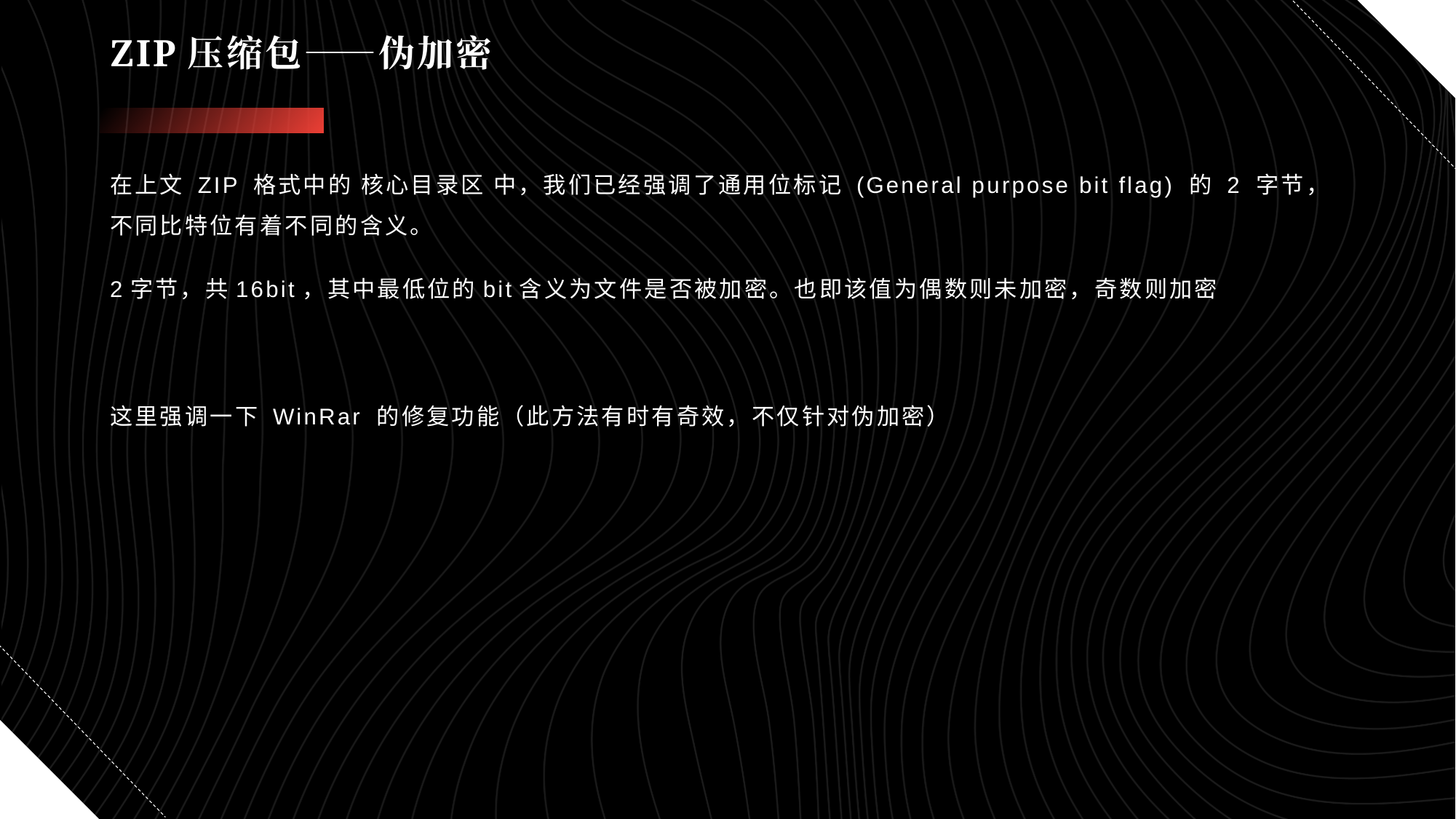

# ZIP压缩包——伪加密
在上文 ZIP 格式中的 核心目录区 中，我们已经强调了通用位标记 (General purpose bit flag) 的 2 字节，不同比特位有着不同的含义。
2字节，共16bit，其中最低位的bit含义为文件是否被加密。也即该值为偶数则未加密，奇数则加密

这里强调一下 WinRar 的修复功能（此方法有时有奇效，不仅针对伪加密）